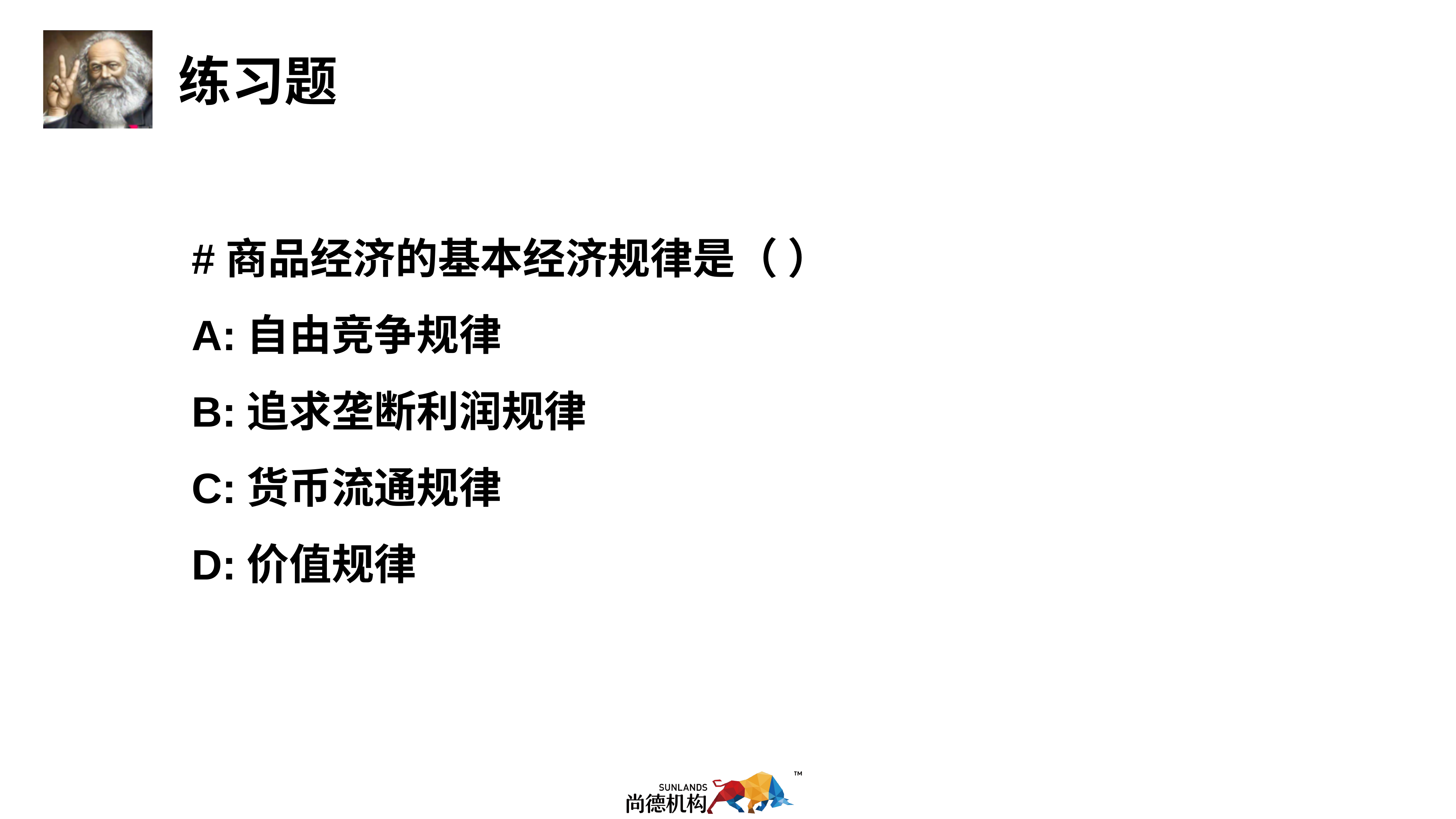

#商品经济的基本经济规律是（ ）
A:自由竞争规律
B:追求垄断利润规律
C:货币流通规律
D:价值规律